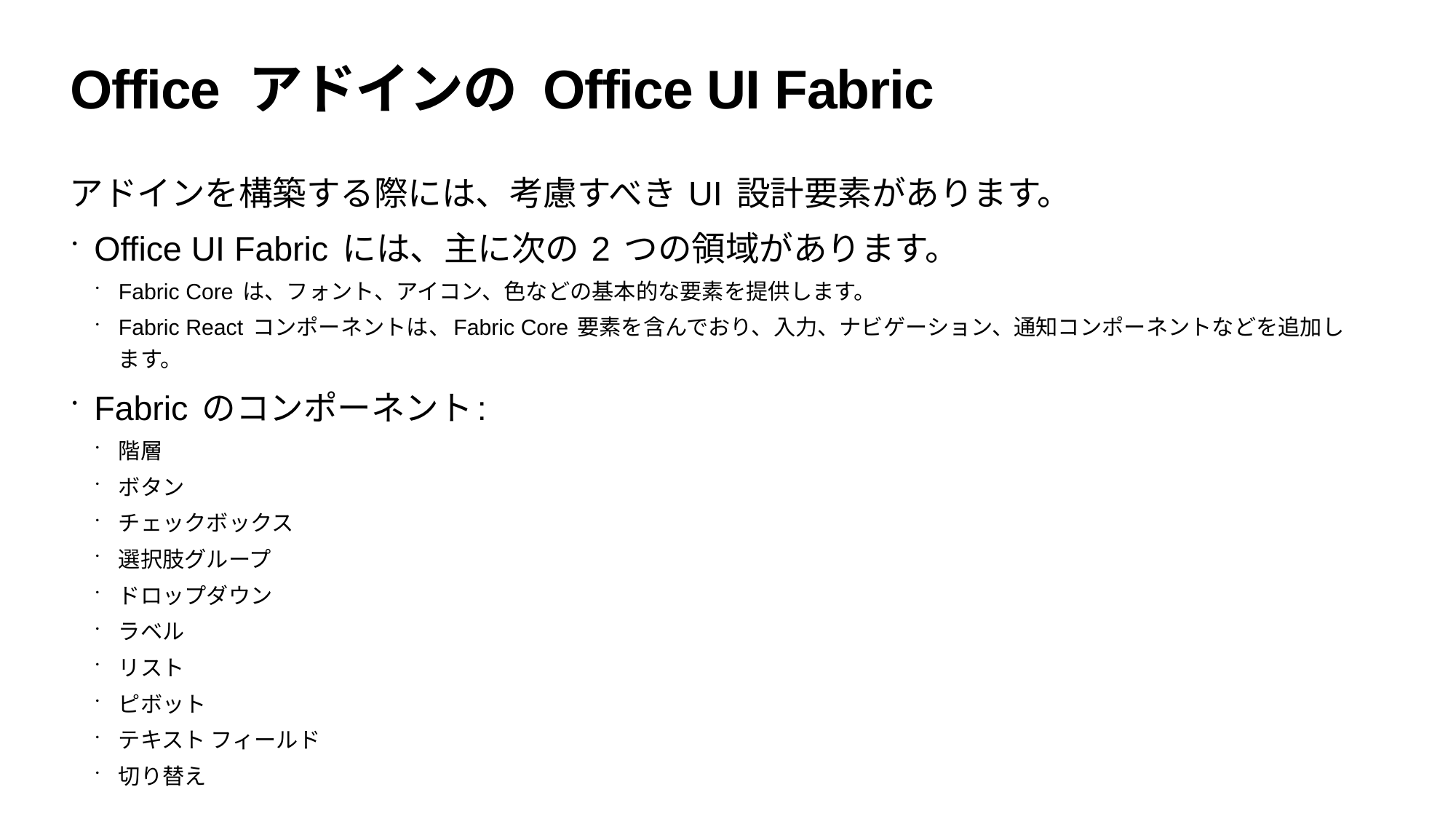

# Office アドインの Office UI Fabric
アドインを構築する際には、考慮すべき UI 設計要素があります。
Office UI Fabric には、主に次の 2 つの領域があります。
Fabric Core は、フォント、アイコン、色などの基本的な要素を提供します。
Fabric React コンポーネントは、Fabric Core 要素を含んでおり、入力、ナビゲーション、通知コンポーネントなどを追加します。
Fabric のコンポーネント:
階層
ボタン
チェックボックス
選択肢グループ
ドロップダウン
ラベル
リスト
ピボット
テキスト フィールド
切り替え